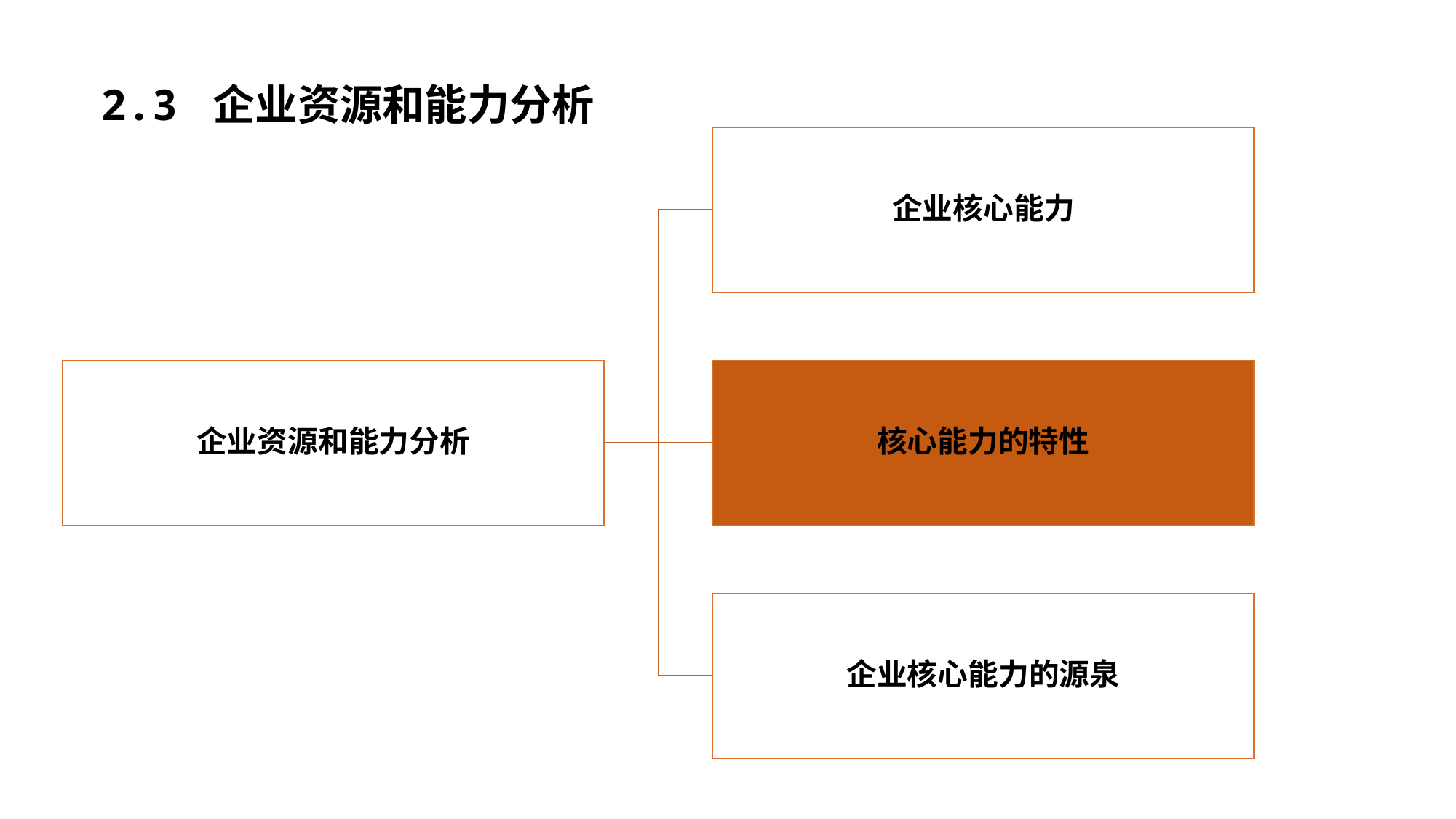

2.3 企业资源和能力分析
企业资源和能力分析
企业核心能力
核心能力的特性
企业核心能力的源泉